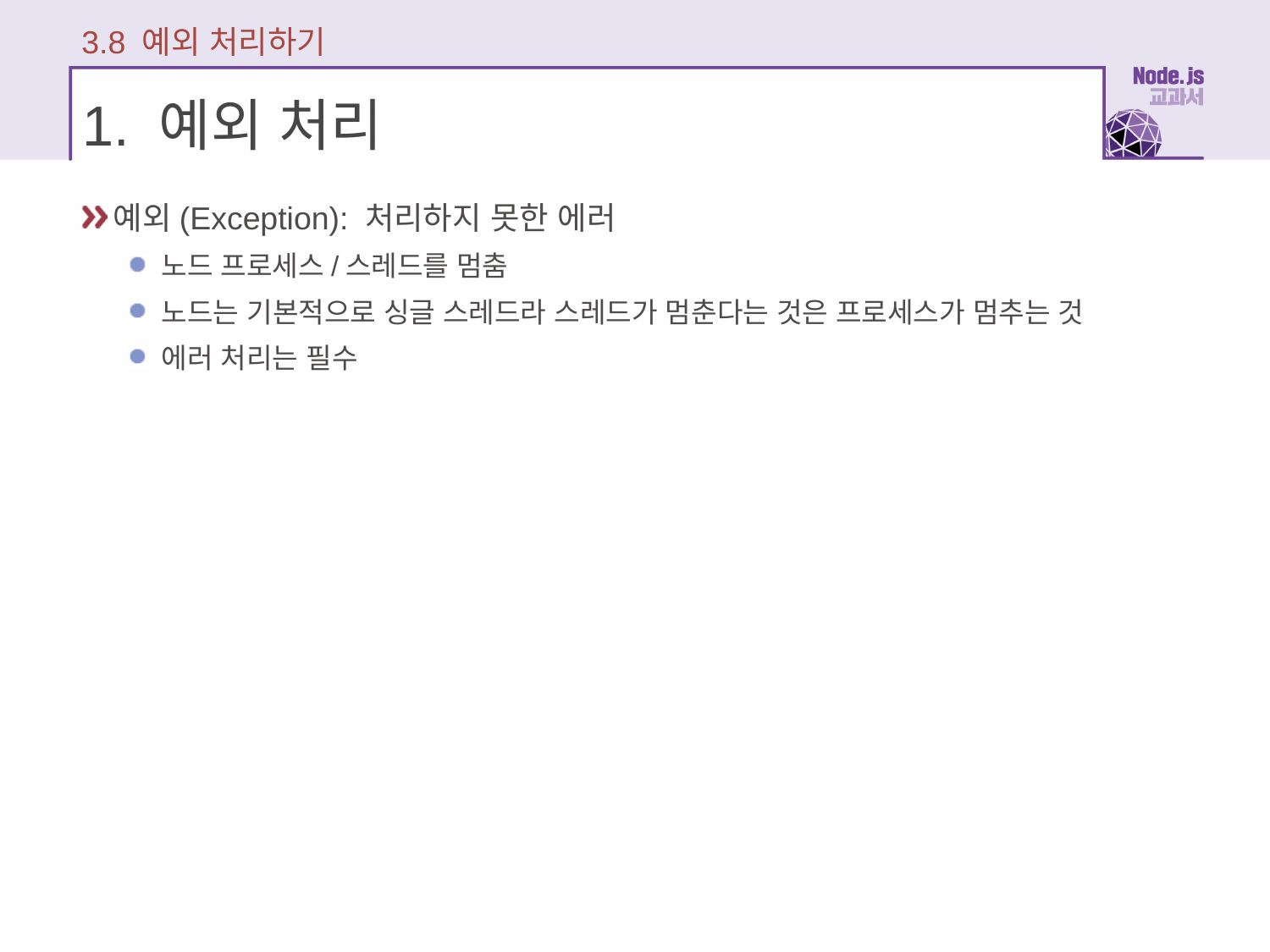

3.8 예외 처리하기
# 1. 예외 처리
예외(Exception): 처리하지 못한 에러
노드 프로세스/스레드를 멈춤
노드는 기본적으로 싱글 스레드라 스레드가 멈춘다는 것은 프로세스가 멈추는 것
에러 처리는 필수